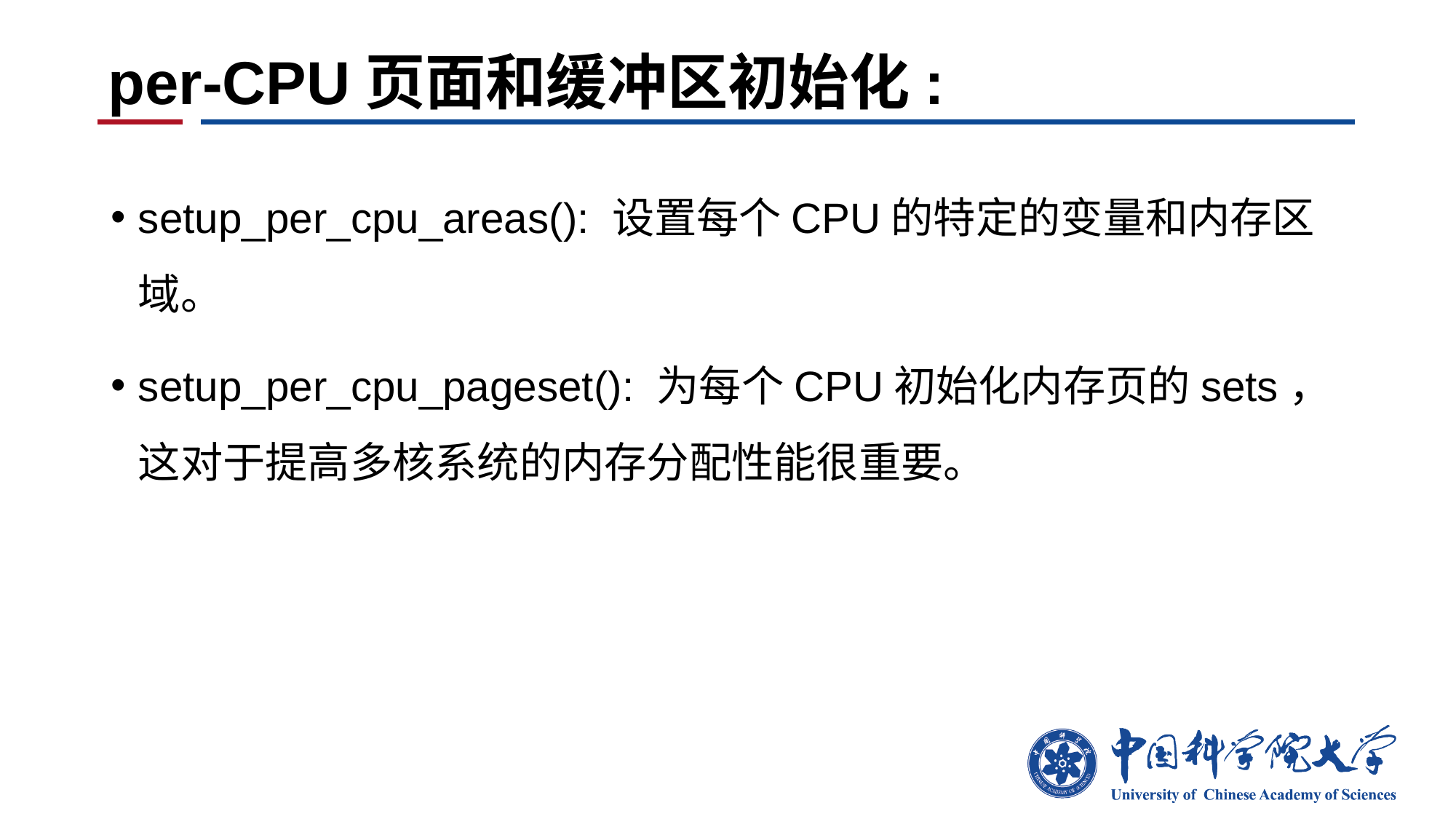

# per-CPU页面和缓冲区初始化:
setup_per_cpu_areas(): 设置每个CPU的特定的变量和内存区域。
setup_per_cpu_pageset(): 为每个CPU初始化内存页的sets，这对于提高多核系统的内存分配性能很重要。